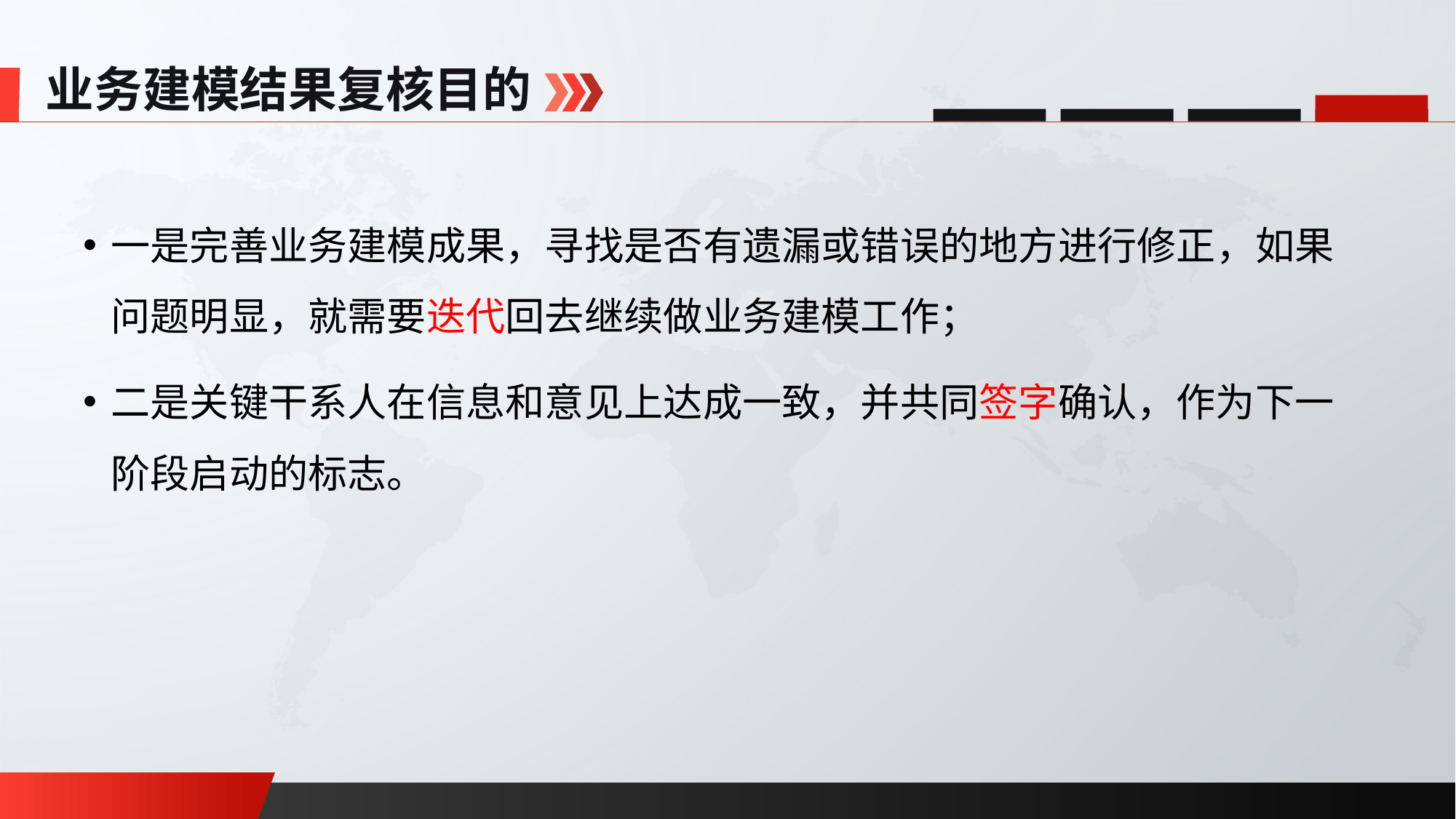

业务建模结果复核目的

一是完善业务建模成果，寻找是否有遗漏或错误的地方进行修正，如果问题明显，就需要迭代回去继续做业务建模工作；
二是关键干系人在信息和意见上达成一致，并共同签字确认，作为下一阶段启动的标志。